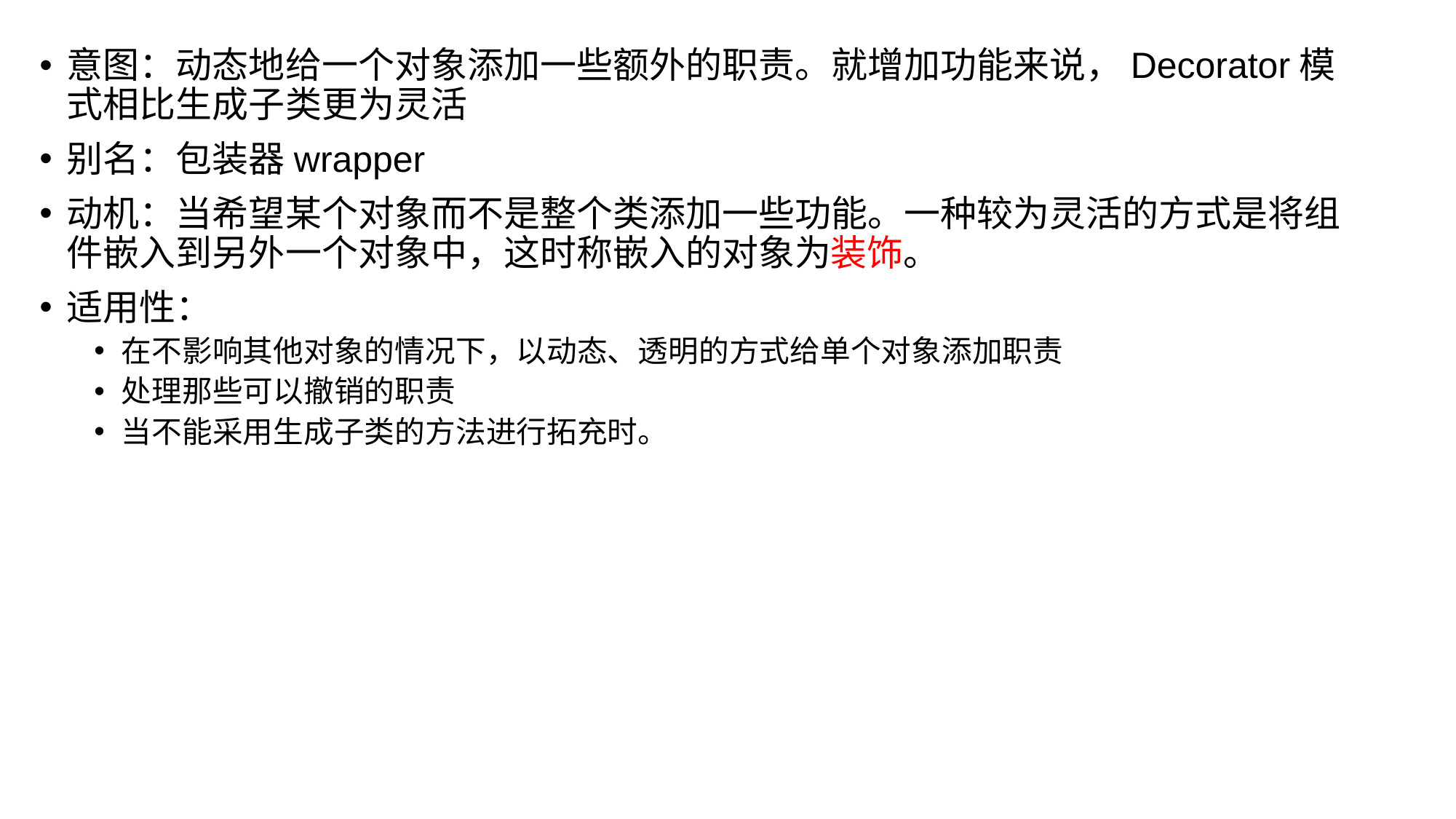

意图：动态地给一个对象添加一些额外的职责。就增加功能来说，Decorator模式相比生成子类更为灵活
别名：包装器wrapper
动机：当希望某个对象而不是整个类添加一些功能。一种较为灵活的方式是将组件嵌入到另外一个对象中，这时称嵌入的对象为装饰。
适用性：
在不影响其他对象的情况下，以动态、透明的方式给单个对象添加职责
处理那些可以撤销的职责
当不能采用生成子类的方法进行拓充时。